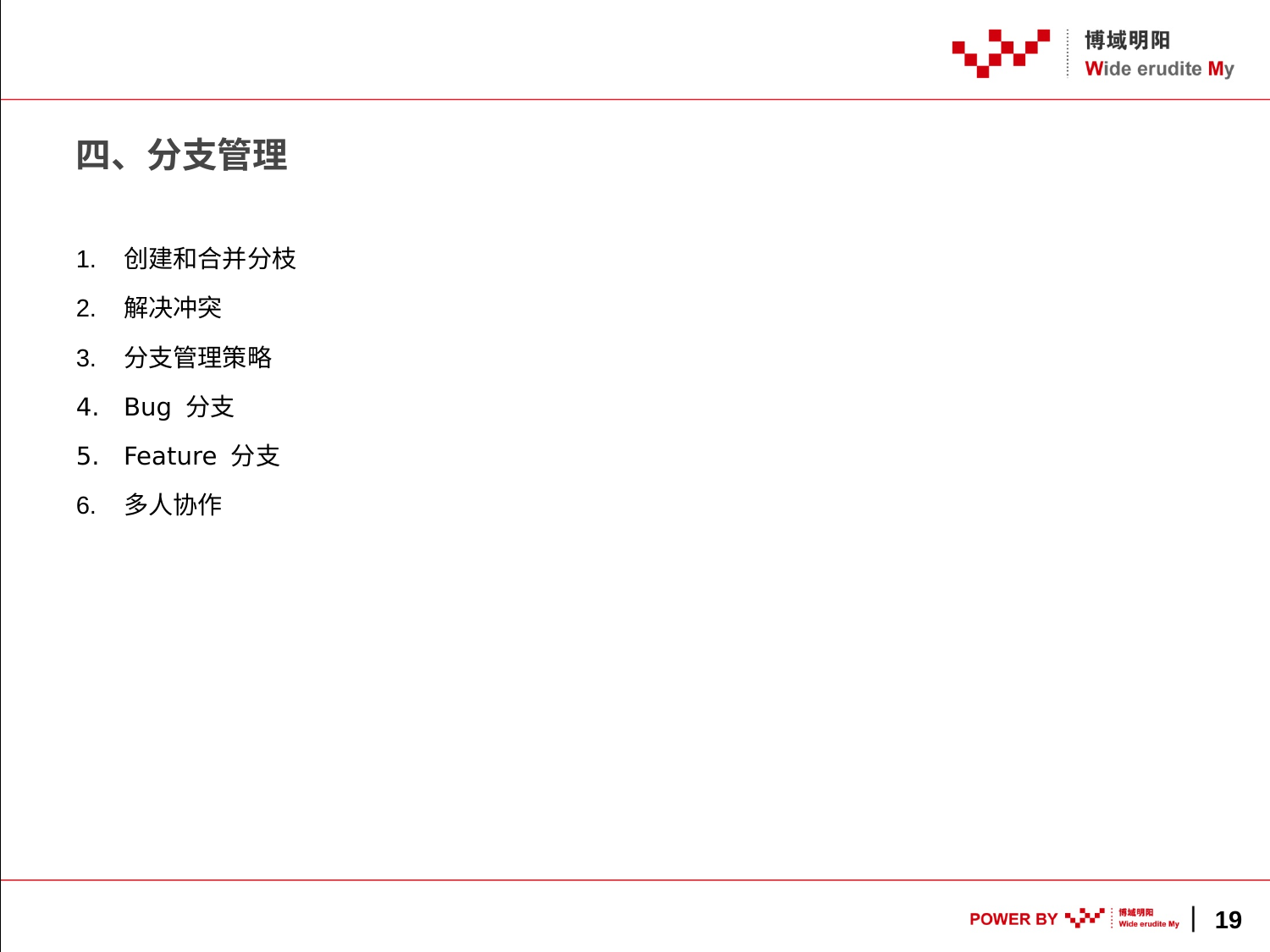

# 四、分支管理
创建和合并分枝
解决冲突
分支管理策略
Bug 分支
Feature 分支
多人协作

19